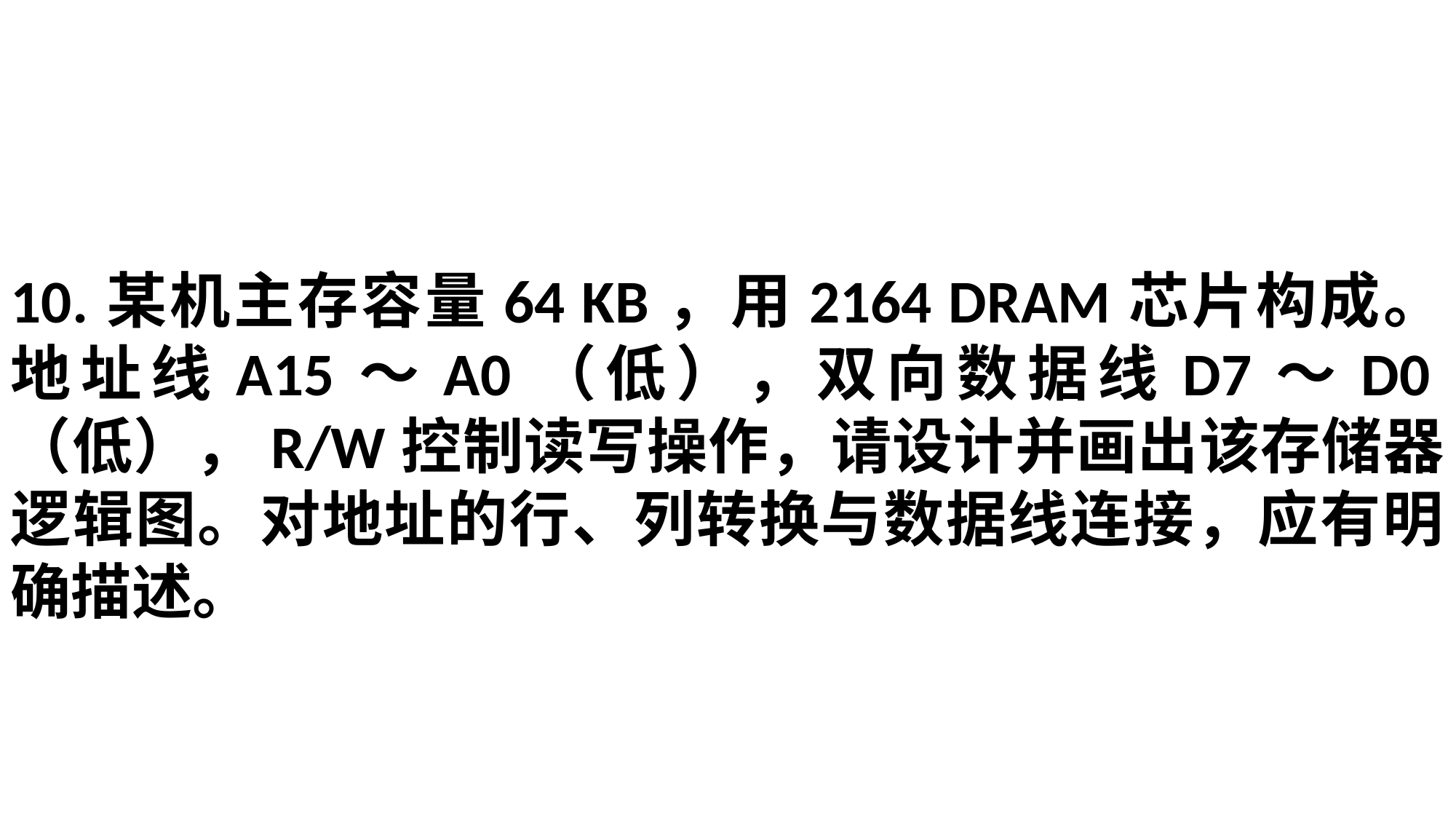

10.某机主存容量64 KB，用2164 DRAM芯片构成。地址线A15～A0（低），双向数据线D7～D0（低），R/W控制读写操作，请设计并画出该存储器逻辑图。对地址的行、列转换与数据线连接，应有明确描述。